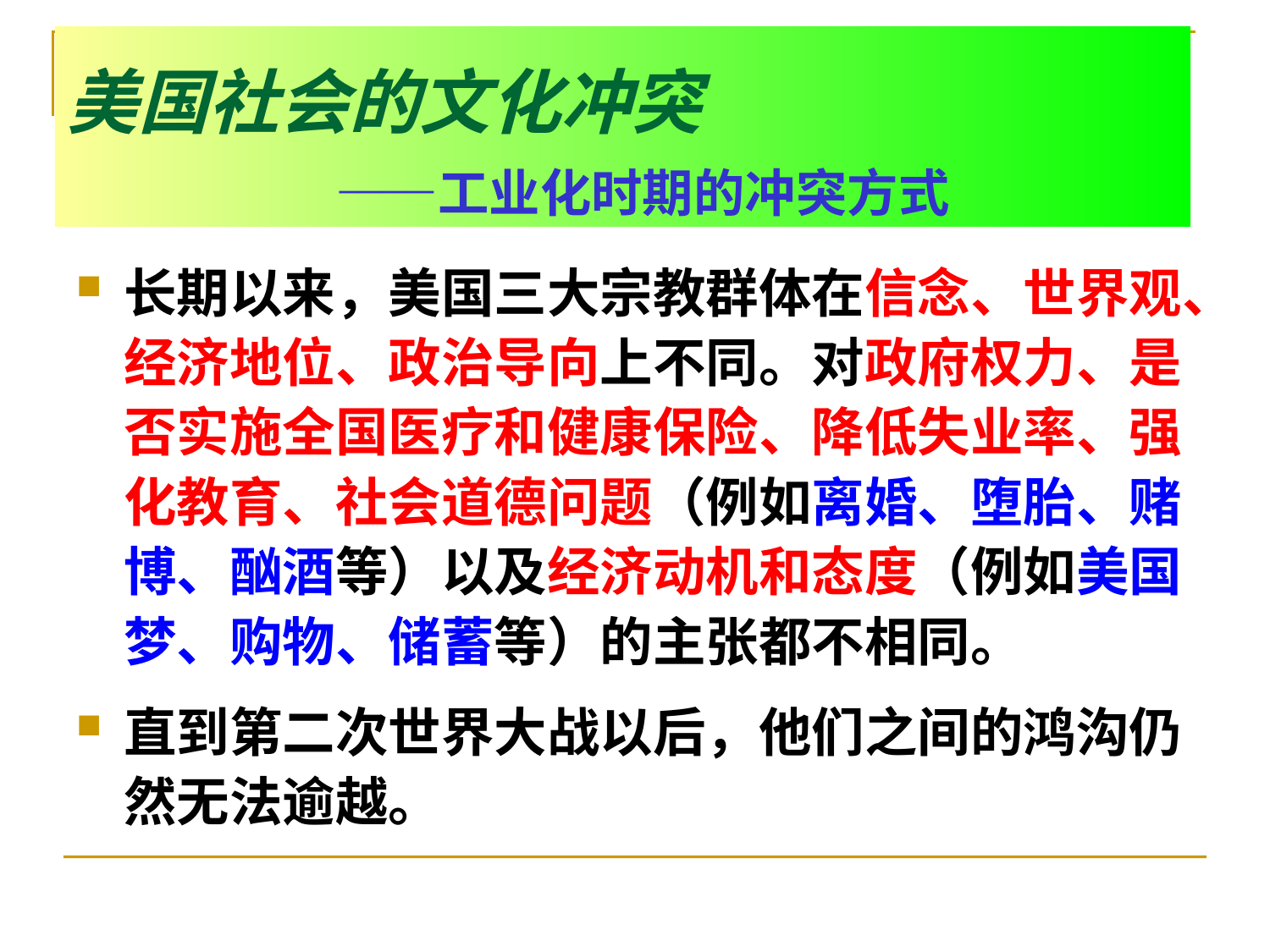

# 美国社会的文化冲突 ——工业化时期的冲突方式
长期以来，美国三大宗教群体在信念、世界观、经济地位、政治导向上不同。对政府权力、是否实施全国医疗和健康保险、降低失业率、强化教育、社会道德问题（例如离婚、堕胎、赌博、酗酒等）以及经济动机和态度（例如美国梦、购物、储蓄等）的主张都不相同。
直到第二次世界大战以后，他们之间的鸿沟仍然无法逾越。
62